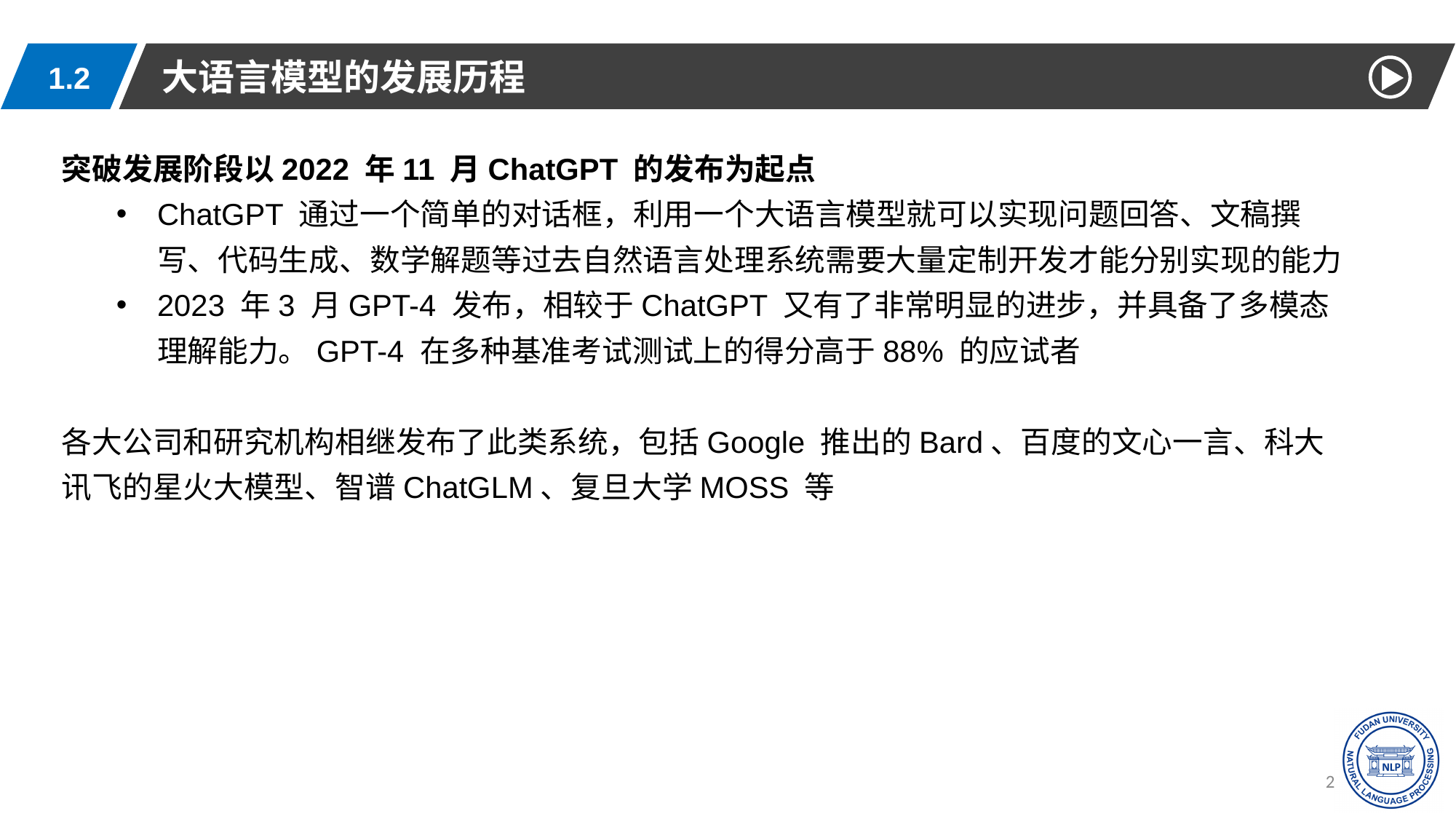

大语言模型的发展历程
1.2

突破发展阶段以2022 年11 月ChatGPT 的发布为起点
ChatGPT 通过一个简单的对话框，利用一个大语言模型就可以实现问题回答、文稿撰写、代码生成、数学解题等过去自然语言处理系统需要大量定制开发才能分别实现的能力
2023 年3 月GPT-4 发布，相较于ChatGPT 又有了非常明显的进步，并具备了多模态理解能力。GPT-4 在多种基准考试测试上的得分高于88% 的应试者

各大公司和研究机构相继发布了此类系统，包括Google 推出的Bard、百度的文心一言、科大讯飞的星火大模型、智谱ChatGLM、复旦大学MOSS 等
23